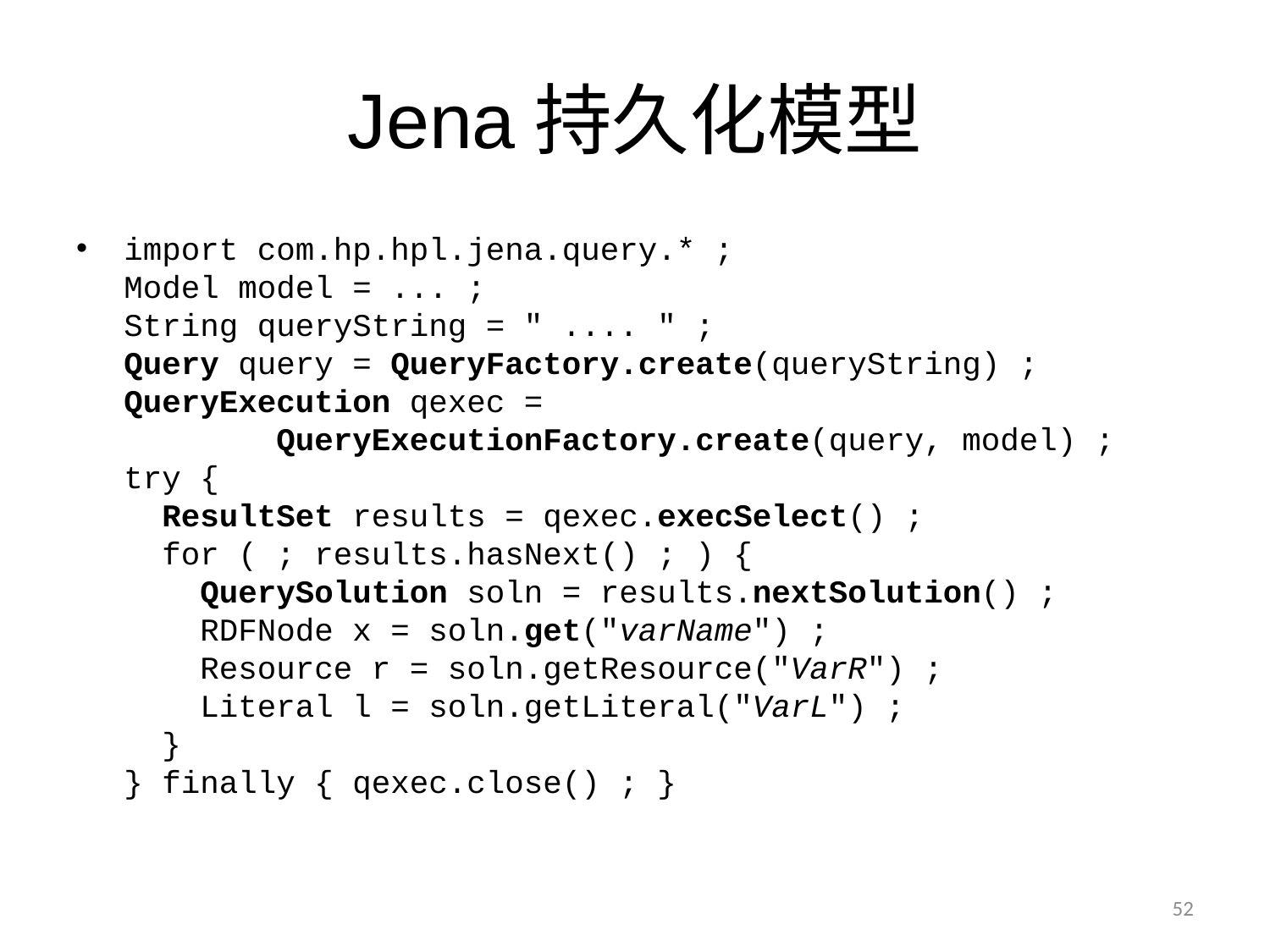

# Jena持久化模型
import com.hp.hpl.jena.query.* ;
Model model = ... ;
String queryString = " .... " ;
Query query = QueryFactory.create(queryString) ; QueryExecution qexec =
        QueryExecutionFactory.create(query, model) ;
try {
  ResultSet results = qexec.execSelect() ;
  for ( ; results.hasNext() ; ) {
    QuerySolution soln = results.nextSolution() ;
    RDFNode x = soln.get("varName") ;
    Resource r = soln.getResource("VarR") ;
    Literal l = soln.getLiteral("VarL") ;
  }
} finally { qexec.close() ; }
52